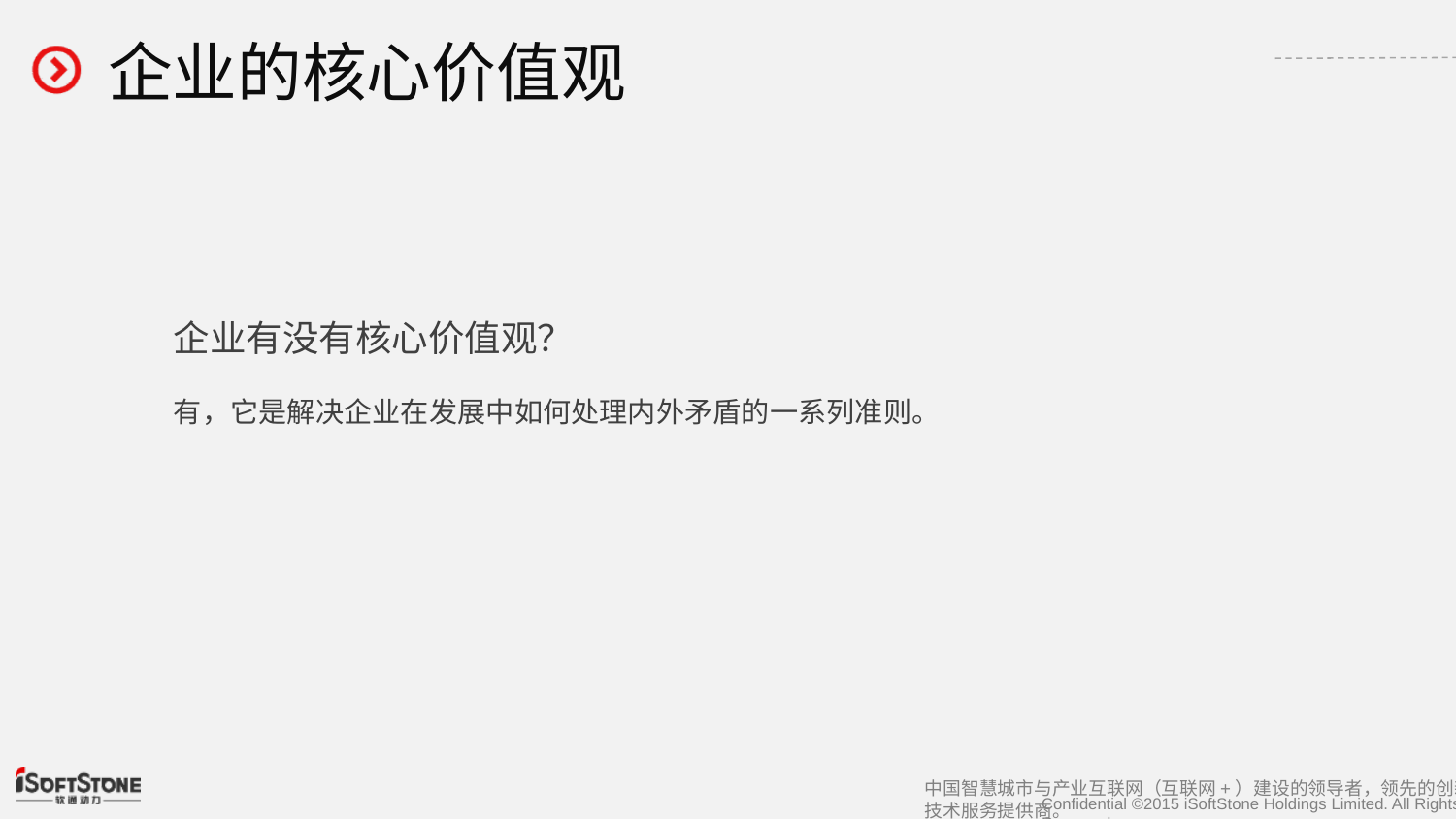

# 企业的核心价值观
企业有没有核心价值观？
有，它是解决企业在发展中如何处理内外矛盾的一系列准则。